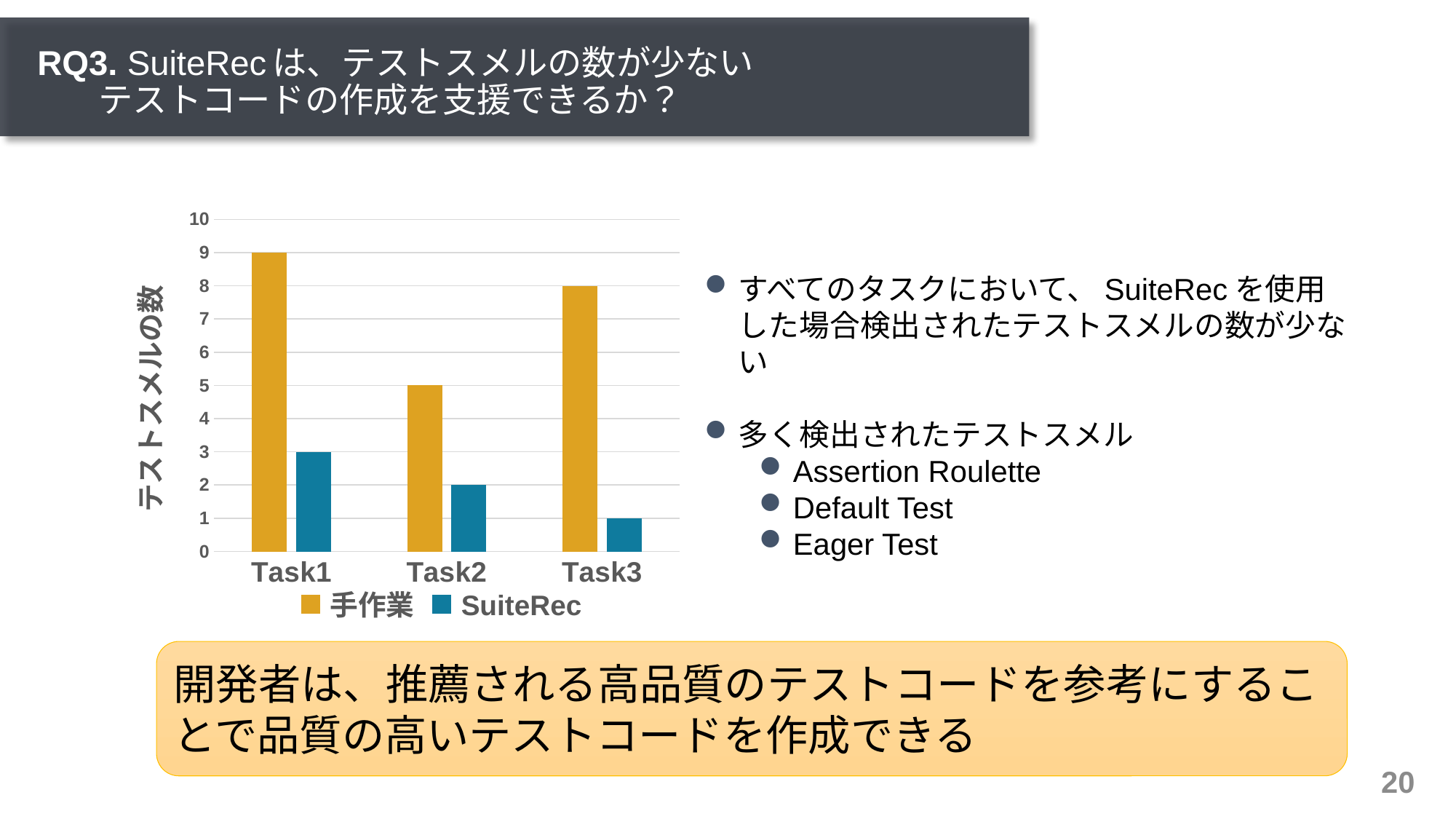

# RQ3. SuiteRecは、テストスメルの数が少ない テストコードの作成を支援できるか？

### Chart

| Category | Manual | Tool |
|---|---|---|
| Task1 | 9.0 | 3.0 |
| Task2 | 5.0 | 2.0 |
| Task3 | 8.0 | 1.0 |
すべてのタスクにおいて、SuiteRecを使用した場合検出されたテストスメルの数が少ない

多く検出されたテストスメル
Assertion Roulette
Default Test
Eager Test
手作業
SuiteRec

開発者は、推薦される高品質のテストコードを参考にすることで品質の高いテストコードを作成できる